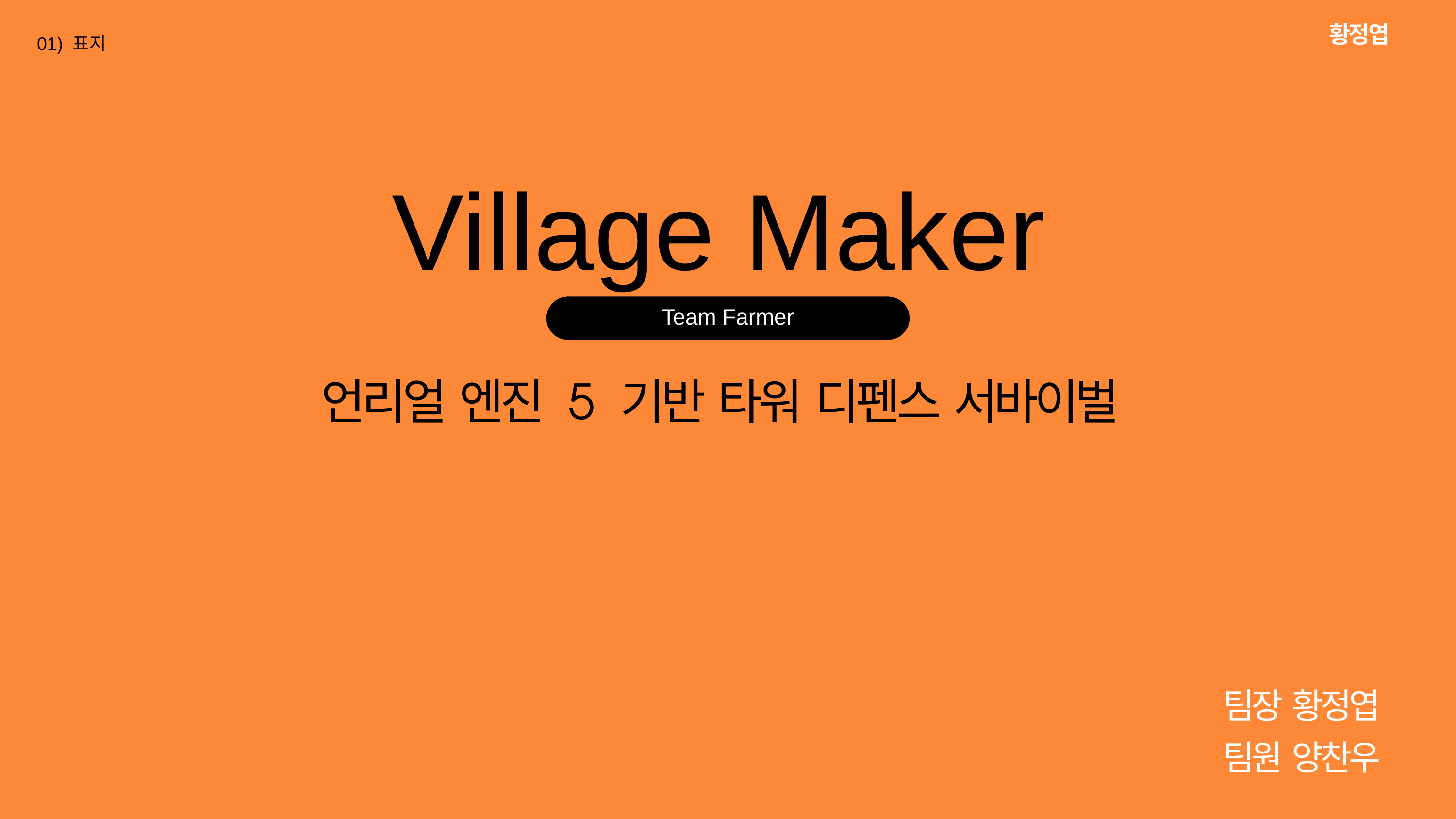

황정엽

01) 표지
Village Maker

Team Farmer
언리얼 엔진 5 기반 타워 디펜스 서바이벌
팀장 황정엽 팀원 양찬우